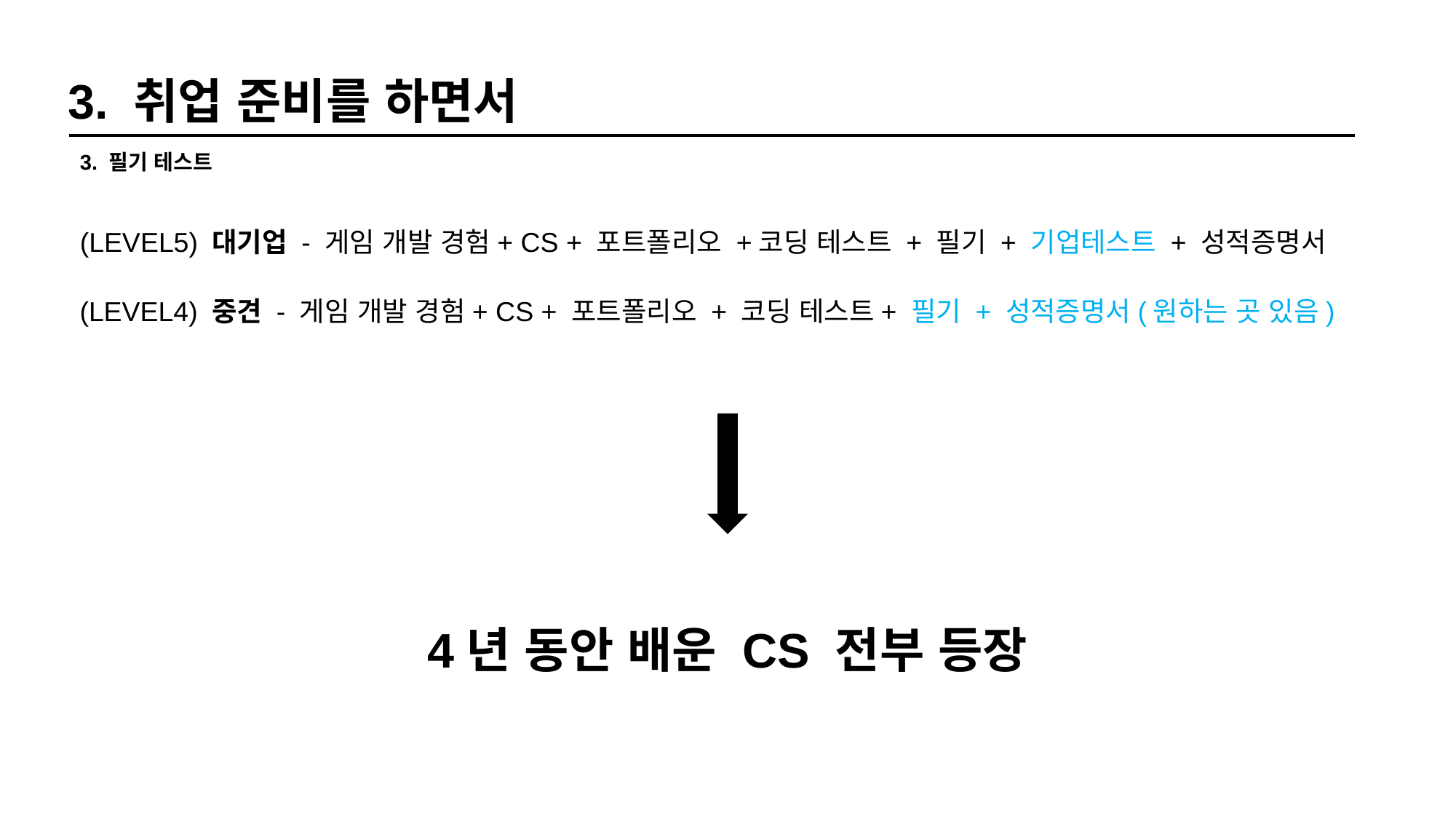

3. 취업 준비를 하면서
3. 필기 테스트
(LEVEL5) 대기업 - 게임 개발 경험+ CS + 포트폴리오 +코딩 테스트 + 필기 + 기업테스트 + 성적증명서
(LEVEL4) 중견 - 게임 개발 경험+ CS + 포트폴리오 + 코딩 테스트+ 필기 + 성적증명서(원하는 곳 있음)

4년 동안 배운 CS 전부 등장